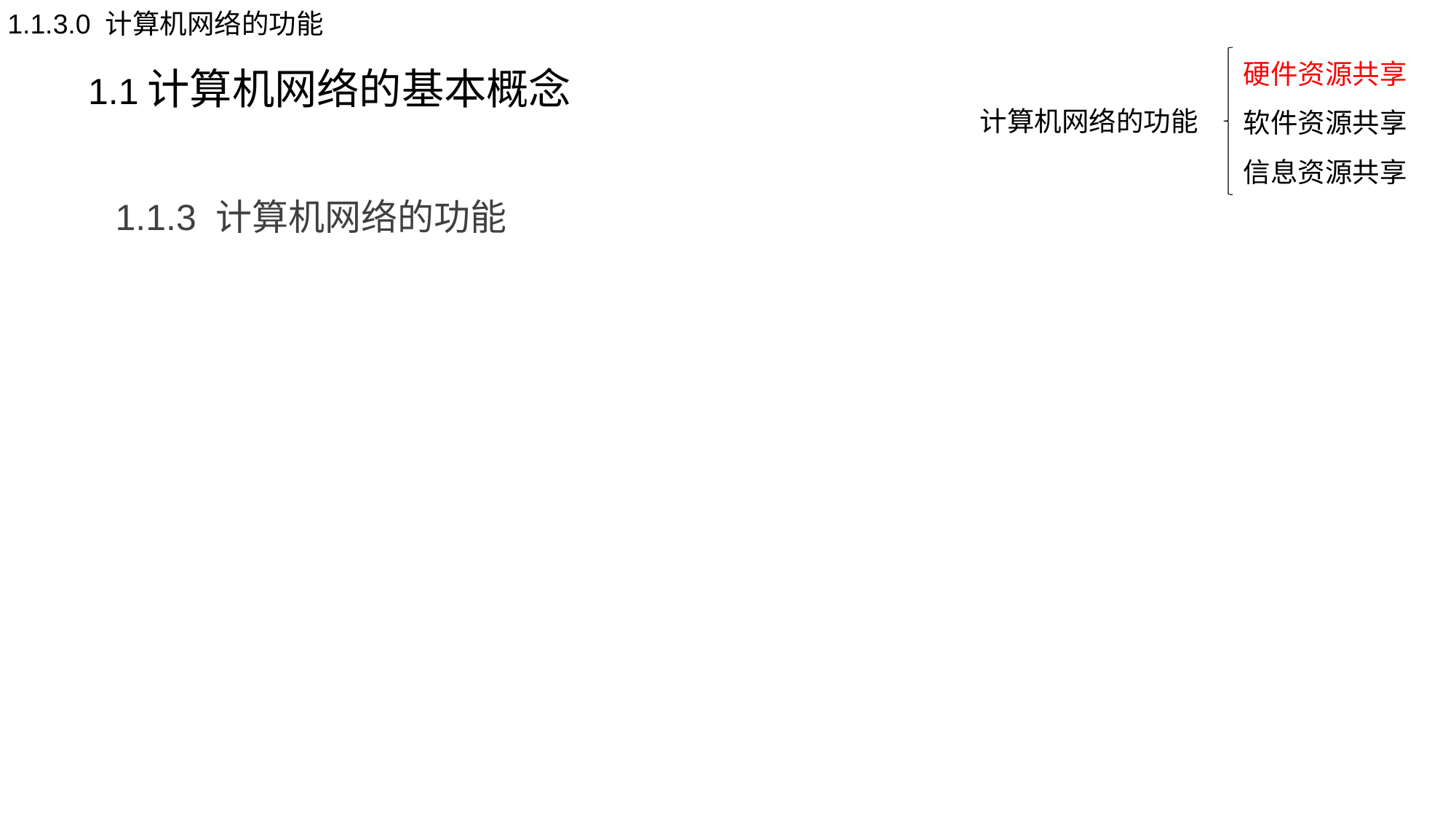

1.1.3.0 计算机网络的功能
# 1.1计算机网络的基本概念
硬件资源共享
软件资源共享
信息资源共享

计算机网络的功能
1.1.3 计算机网络的功能
计算和云存储
2、软件资源共享：大型数据库系统、SaaS。
3、信息资源共享：信息检索，新闻浏览等。